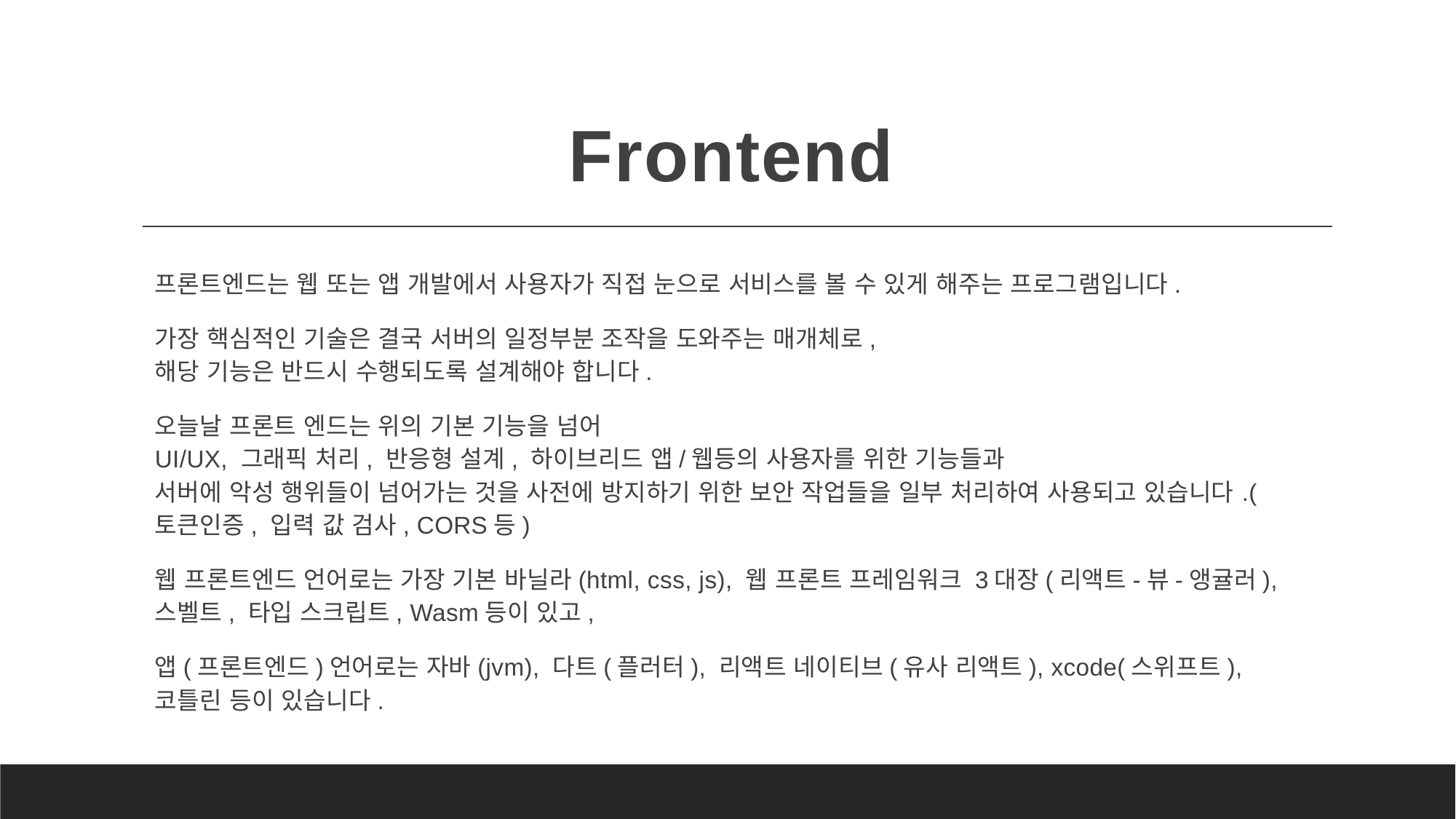

# Frontend
프론트엔드는 웹 또는 앱 개발에서 사용자가 직접 눈으로 서비스를 볼 수 있게 해주는 프로그램입니다.
가장 핵심적인 기술은 결국 서버의 일정부분 조작을 도와주는 매개체로,
해당 기능은 반드시 수행되도록 설계해야 합니다.
오늘날 프론트 엔드는 위의 기본 기능을 넘어
UI/UX, 그래픽 처리, 반응형 설계, 하이브리드 앱/웹등의 사용자를 위한 기능들과
서버에 악성 행위들이 넘어가는 것을 사전에 방지하기 위한 보안 작업들을 일부 처리하여 사용되고 있습니다.(토큰인증, 입력 값 검사, CORS등)
웹 프론트엔드 언어로는 가장 기본 바닐라(html, css, js), 웹 프론트 프레임워크 3대장(리액트-뷰-앵귤러), 스벨트, 타입 스크립트, Wasm등이 있고,
앱(프론트엔드)언어로는 자바(jvm), 다트(플러터), 리액트 네이티브(유사 리액트), xcode(스위프트), 코틀린 등이 있습니다.